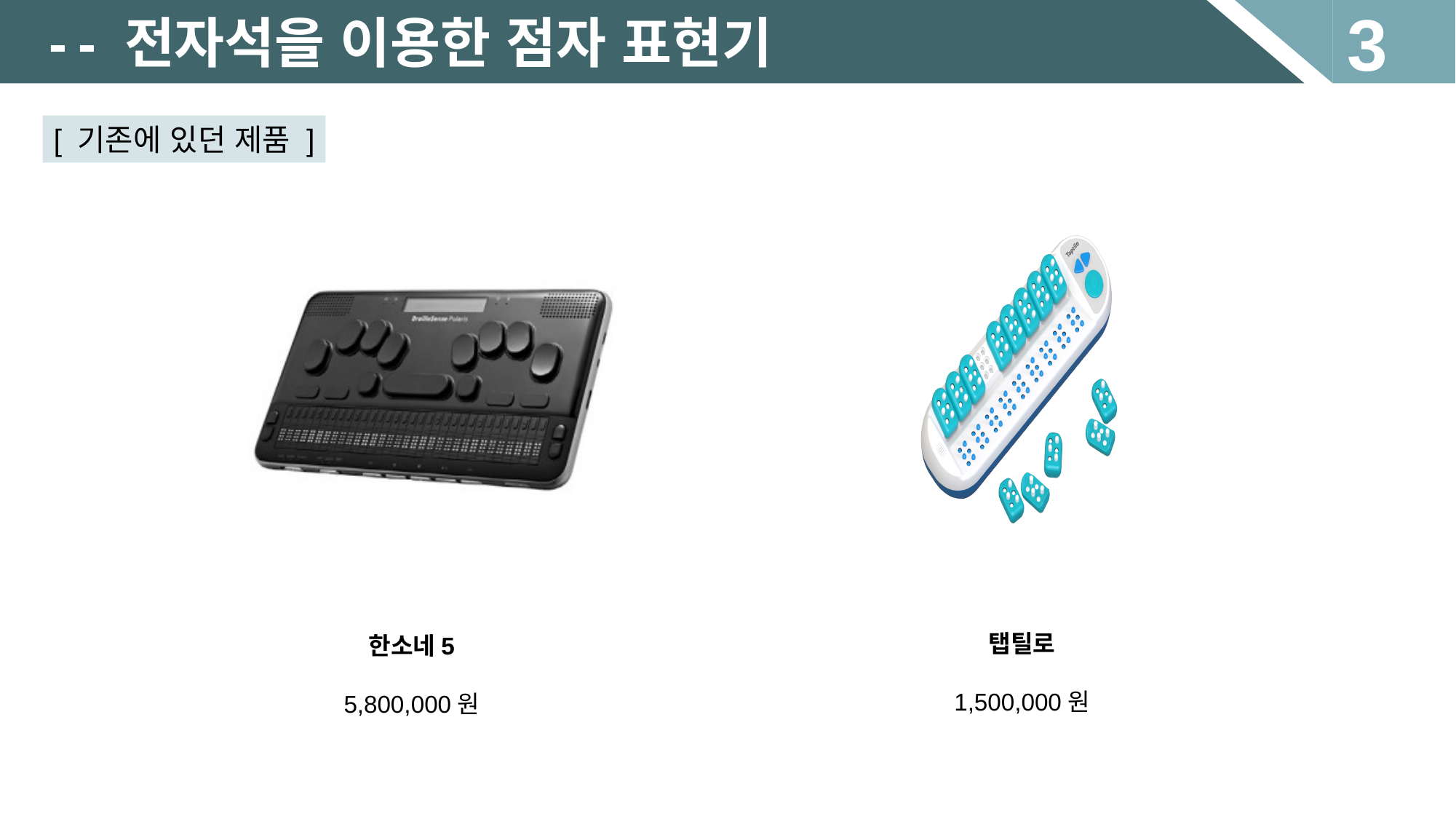

3

-
- 전자석을 이용한 점자 표현기
[ 기존에 있던 제품 ]

탭틸로

1,500,000원
한소네5

5,800,000원